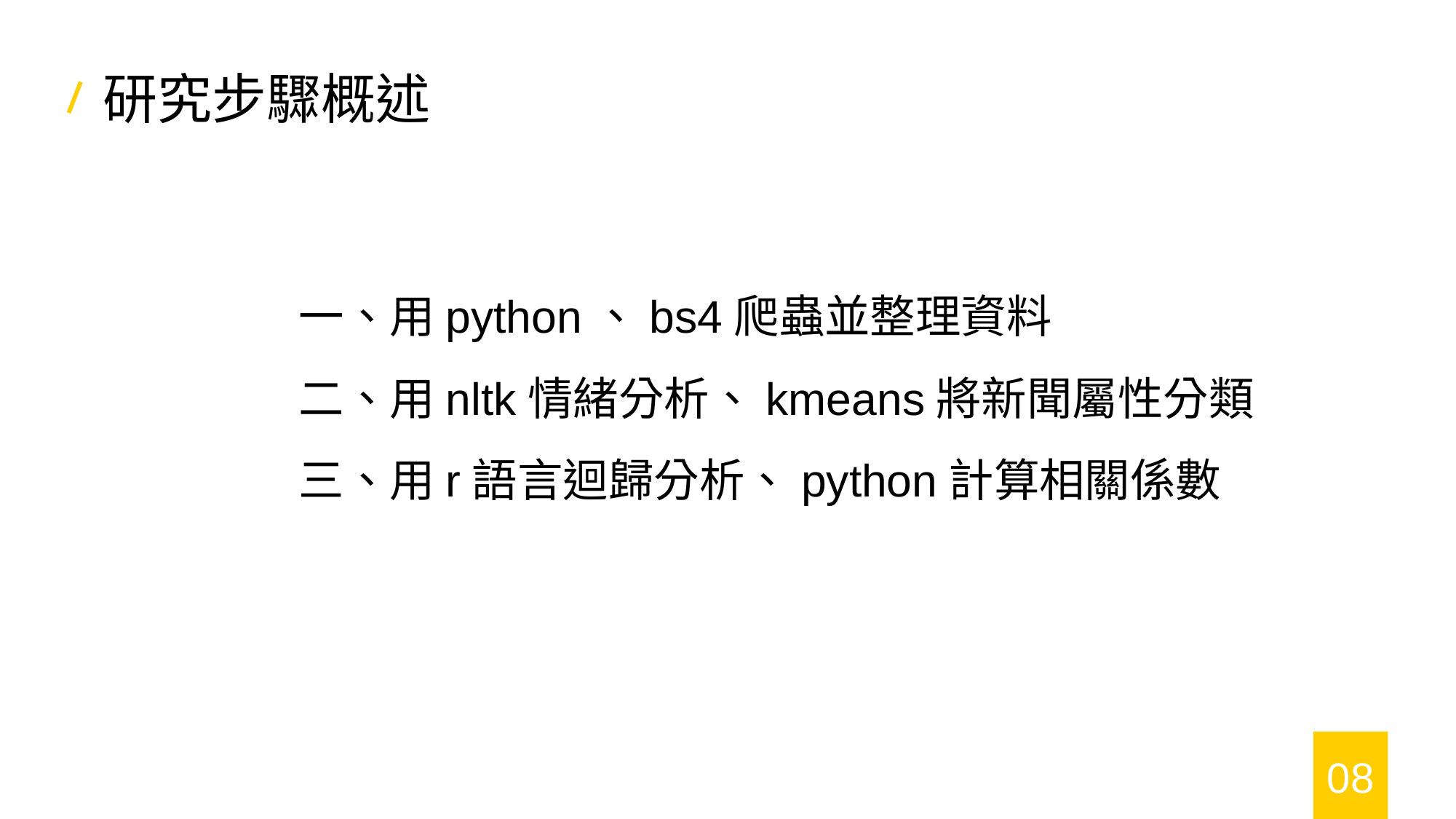

研究步驟概述

一、用python、bs4爬蟲並整理資料
二、用nltk情緒分析、kmeans將新聞屬性分類
三、用r語言迴歸分析、python計算相關係數

08
8